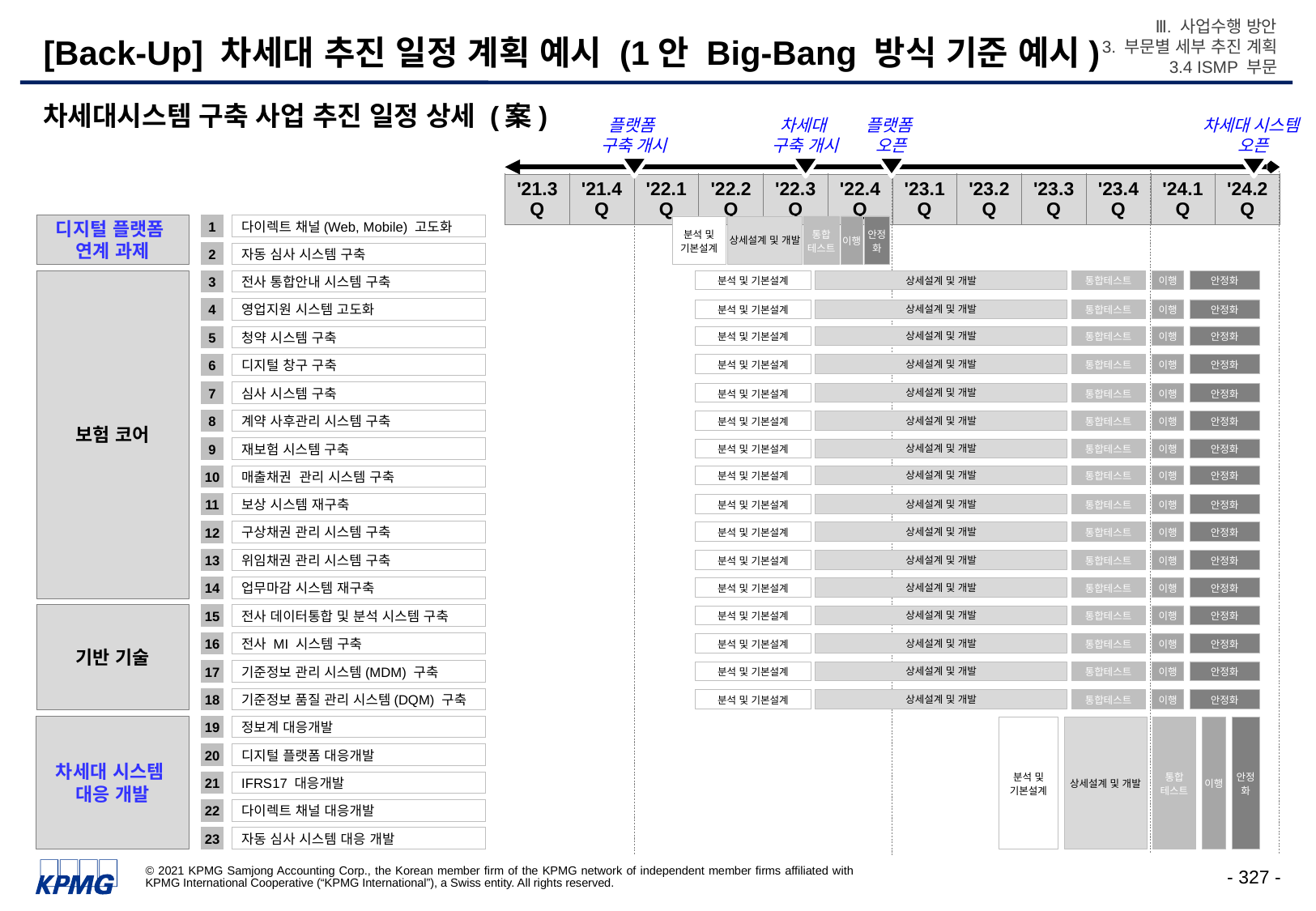

Ⅲ. 사업수행 방안
3. 부문별 세부 추진 계획
3.4 ISMP 부문
# [Back-Up] 차세대 추진 일정 계획 예시 (1안 Big-Bang 방식 기준 예시)
차세대시스템 구축 사업 추진 일정 상세 (案)
플랫폼
구축 개시
차세대
구축 개시
플랫폼
오픈
차세대 시스템
오픈

| '21.3Q | '21.4Q | '22.1Q | '22.2Q | '22.3Q | '22.4Q | '23.1Q | '23.2Q | '23.3Q | '23.4Q | '24.1Q | '24.2Q |
| --- | --- | --- | --- | --- | --- | --- | --- | --- | --- | --- | --- |
디지털 플랫폼
연계 과제
1
다이렉트 채널(Web, Mobile) 고도화
통합
테스트
상세설계 및 개발
이행
분석 및 기본설계
안정화
2
자동 심사 시스템 구축
3
전사 통합안내 시스템 구축
분석 및 기본설계
상세설계 및 개발
통합테스트
이행
안정화
보험 코어
4
영업지원 시스템 고도화
분석 및 기본설계
상세설계 및 개발
통합테스트
이행
안정화
5
청약 시스템 구축
분석 및 기본설계
상세설계 및 개발
통합테스트
이행
안정화
6
디지털 창구 구축
분석 및 기본설계
상세설계 및 개발
통합테스트
이행
안정화
7
심사 시스템 구축
분석 및 기본설계
상세설계 및 개발
통합테스트
이행
안정화
8
계약 사후관리 시스템 구축
분석 및 기본설계
상세설계 및 개발
통합테스트
이행
안정화
9
재보험 시스템 구축
분석 및 기본설계
상세설계 및 개발
통합테스트
이행
안정화
10
매출채권  관리 시스템 구축
분석 및 기본설계
상세설계 및 개발
통합테스트
이행
안정화
11
보상 시스템 재구축
분석 및 기본설계
상세설계 및 개발
통합테스트
이행
안정화
구상채권 관리 시스템 구축
12
분석 및 기본설계
상세설계 및 개발
통합테스트
이행
안정화
13
위임채권 관리 시스템 구축
분석 및 기본설계
상세설계 및 개발
통합테스트
이행
안정화
14
업무마감 시스템 재구축
분석 및 기본설계
상세설계 및 개발
통합테스트
이행
안정화
전사 데이터통합 및 분석 시스템 구축
기반 기술
15
분석 및 기본설계
상세설계 및 개발
통합테스트
이행
안정화
16
전사 MI 시스템 구축
분석 및 기본설계
상세설계 및 개발
통합테스트
이행
안정화
17
기준정보 관리 시스템(MDM) 구축
분석 및 기본설계
상세설계 및 개발
통합테스트
이행
안정화
18
기준정보 품질 관리 시스템(DQM) 구축
분석 및 기본설계
상세설계 및 개발
통합테스트
이행
안정화
19
정보계 대응개발
차세대 시스템
대응 개발
분석 및 기본설계
통합
테스트
상세설계 및 개발
이행
안정화
20
디지털 플랫폼 대응개발
21
IFRS17 대응개발
22
다이렉트 채널 대응개발
23
자동 심사 시스템 대응 개발